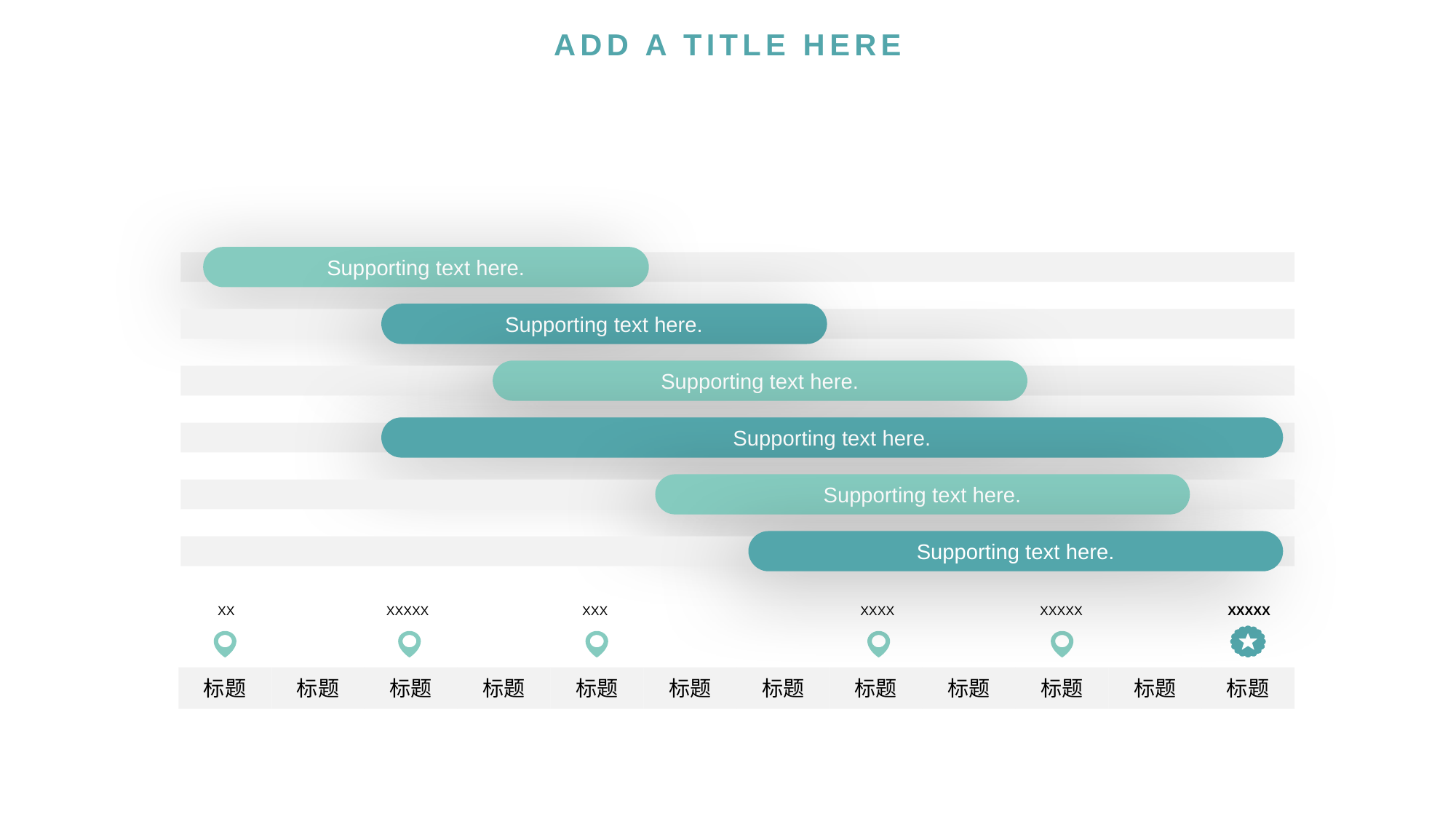

ADD A TITLE HERE
Supporting text here.

Supporting text here.

Supporting text here.

Supporting text here.

Supporting text here.

Supporting text here.

XX
XXXXX
XXX
XXXX
XXXXX
XXXXX

标题
标题
标题
标题
标题
标题
标题
标题
标题
标题
标题
标题